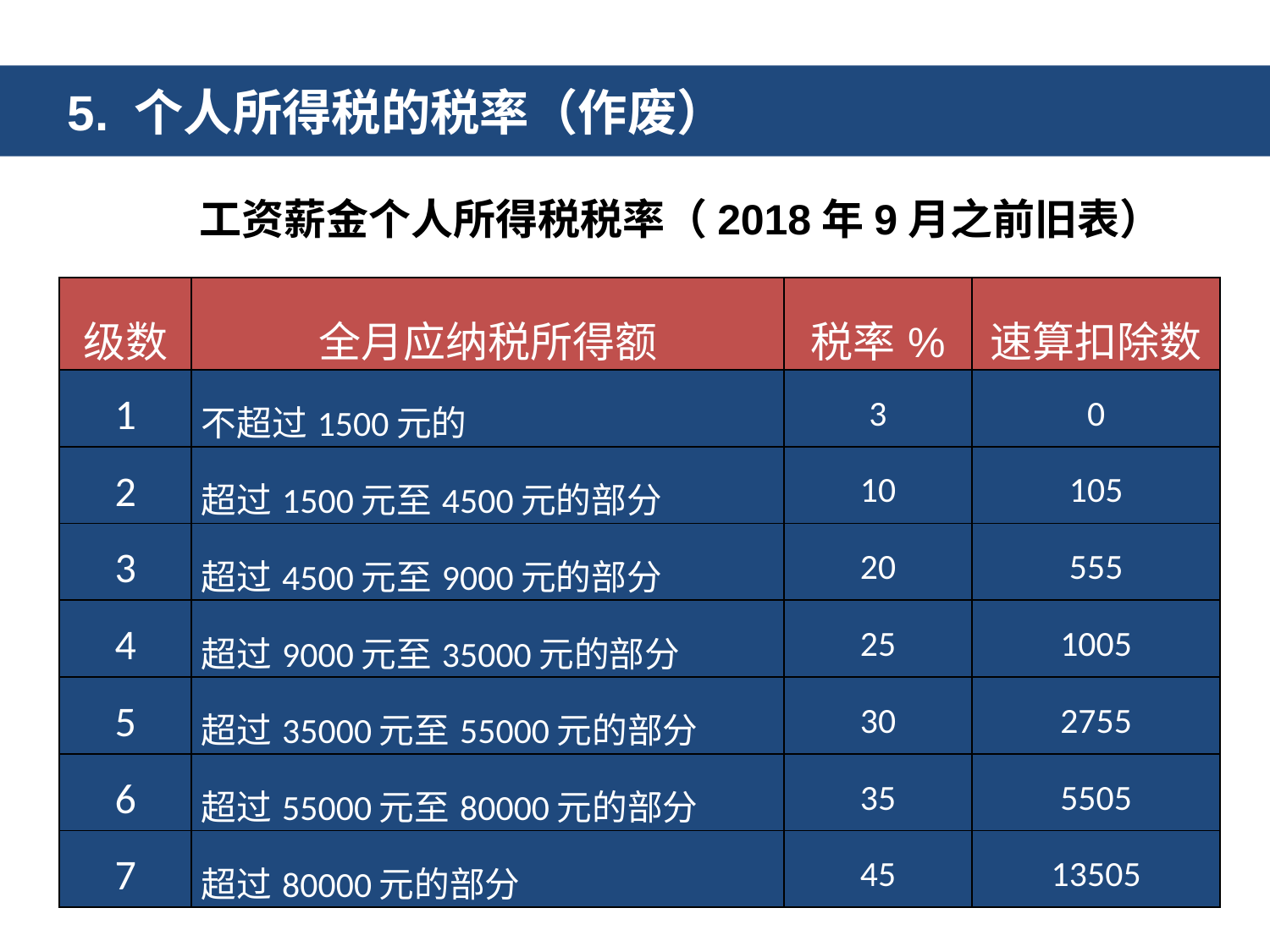

5. 个人所得税的税率（作废）
工资薪金个人所得税税率（2018年9月之前旧表）
| 级数 | 全月应纳税所得额 | 税率% | 速算扣除数 |
| --- | --- | --- | --- |
| 1 | 不超过1500元的 | 3 | 0 |
| 2 | 超过1500元至4500元的部分 | 10 | 105 |
| 3 | 超过4500元至9000元的部分 | 20 | 555 |
| 4 | 超过9000元至35000元的部分 | 25 | 1005 |
| 5 | 超过35000元至55000元的部分 | 30 | 2755 |
| 6 | 超过55000元至80000元的部分 | 35 | 5505 |
| 7 | 超过80000元的部分 | 45 | 13505 |